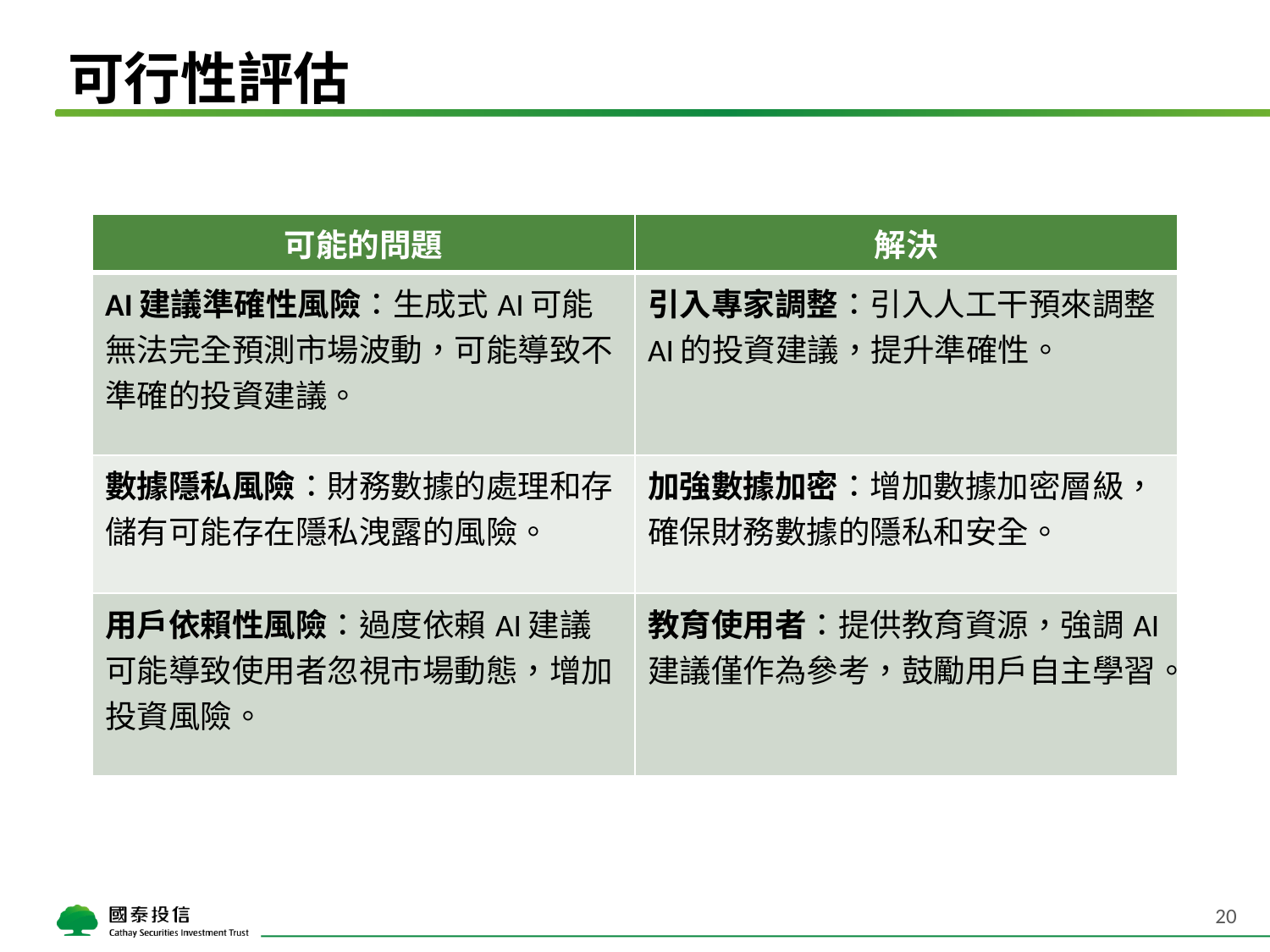

# 可行性評估
| 可能的問題 | 解決 |
| --- | --- |
| AI建議準確性風險：生成式AI可能無法完全預測市場波動，可能導致不準確的投資建議。 | 引入專家調整：引入人工干預來調整AI的投資建議，提升準確性。 |
| 數據隱私風險：財務數據的處理和存儲有可能存在隱私洩露的風險。 | 加強數據加密：增加數據加密層級，確保財務數據的隱私和安全。 |
| 用戶依賴性風險：過度依賴AI建議可能導致使用者忽視市場動態，增加投資風險。 | 教育使用者：提供教育資源，強調AI建議僅作為參考，鼓勵用戶自主學習。 |
20